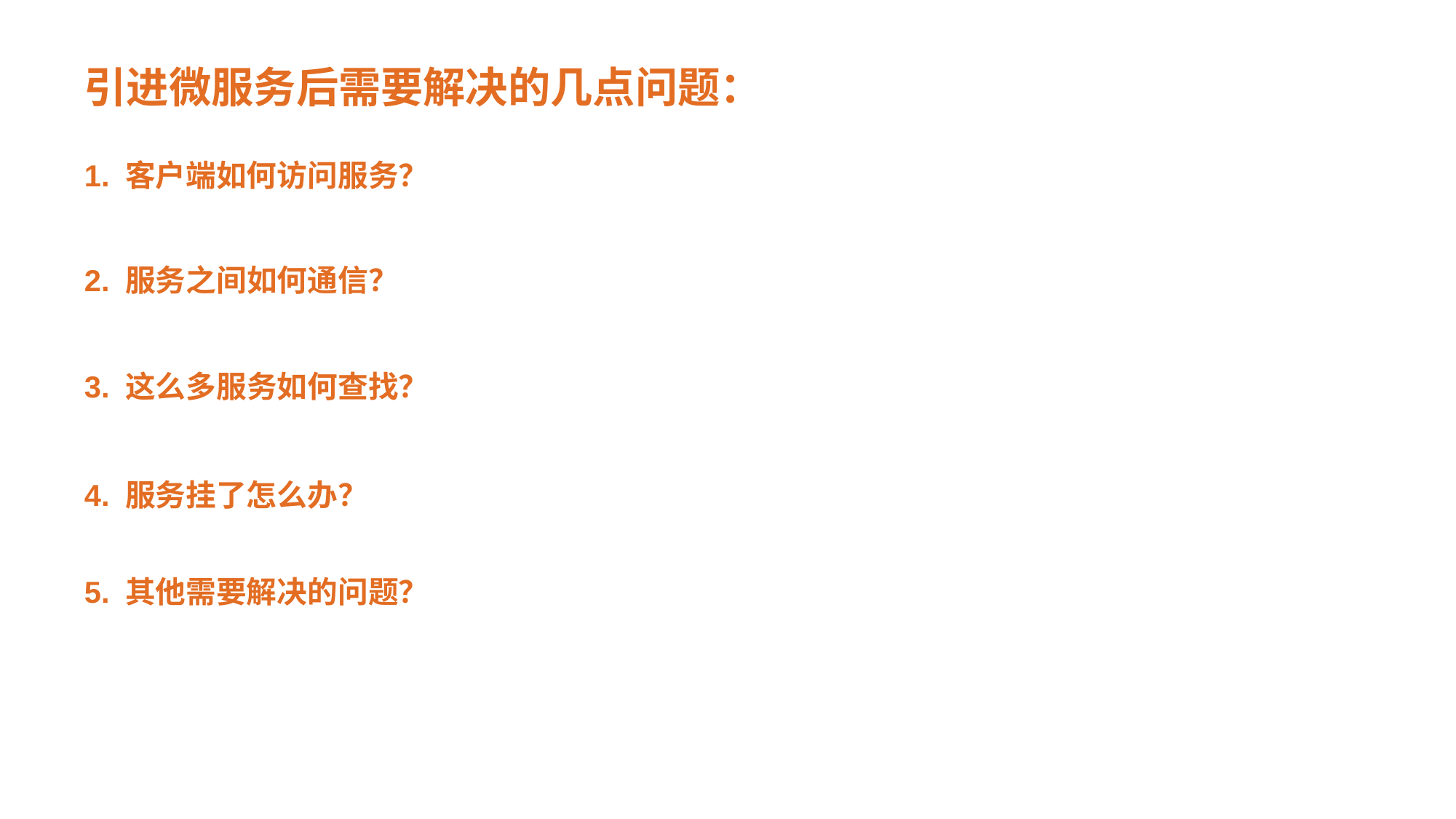

引进微服务后需要解决的几点问题：
1. 客户端如何访问服务？
2. 服务之间如何通信？
3. 这么多服务如何查找？
4. 服务挂了怎么办？
5. 其他需要解决的问题？